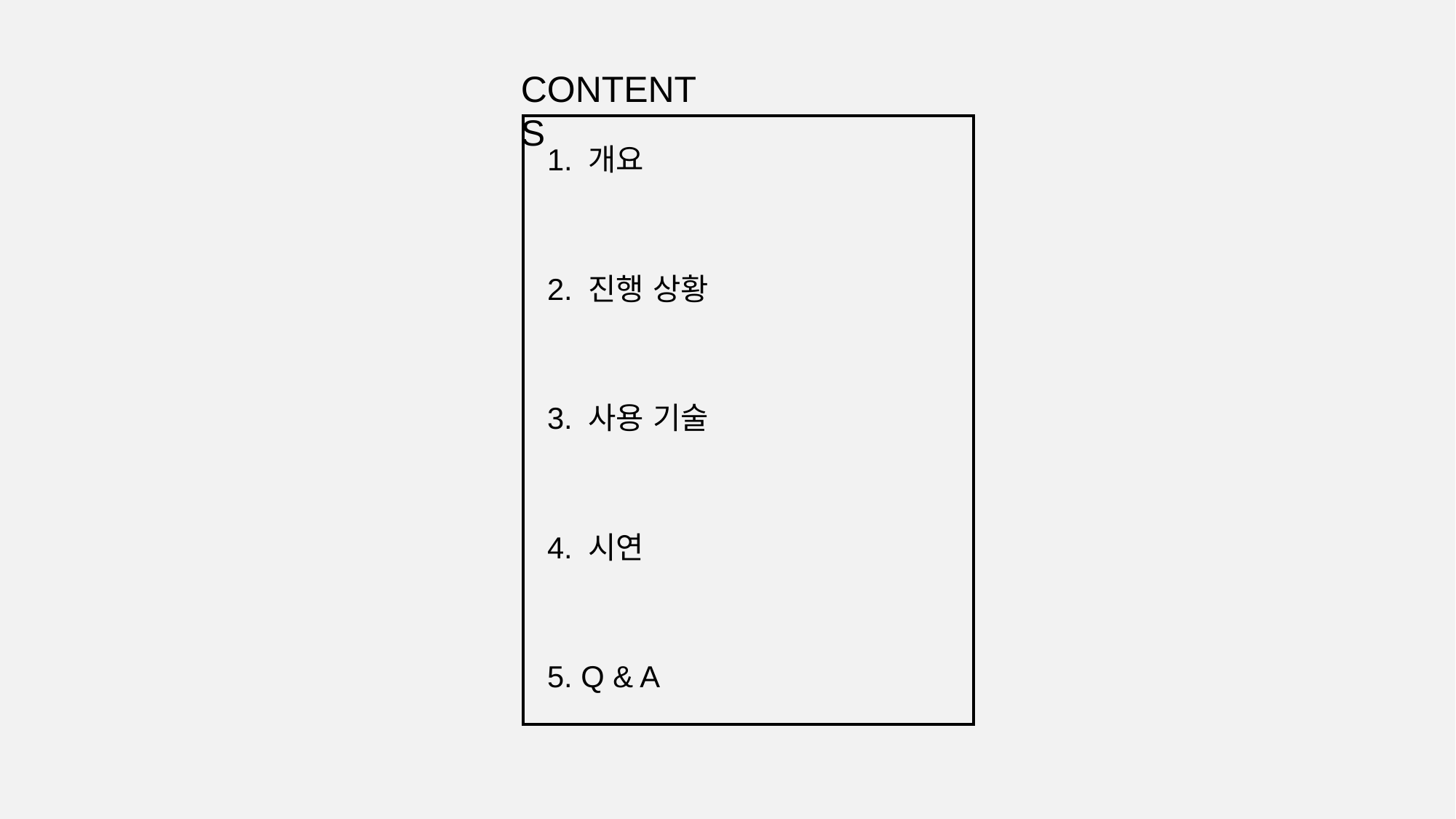

CONTENTS

1. 개요
2. 진행 상황
3. 사용 기술
4. 시연
5. Q & A